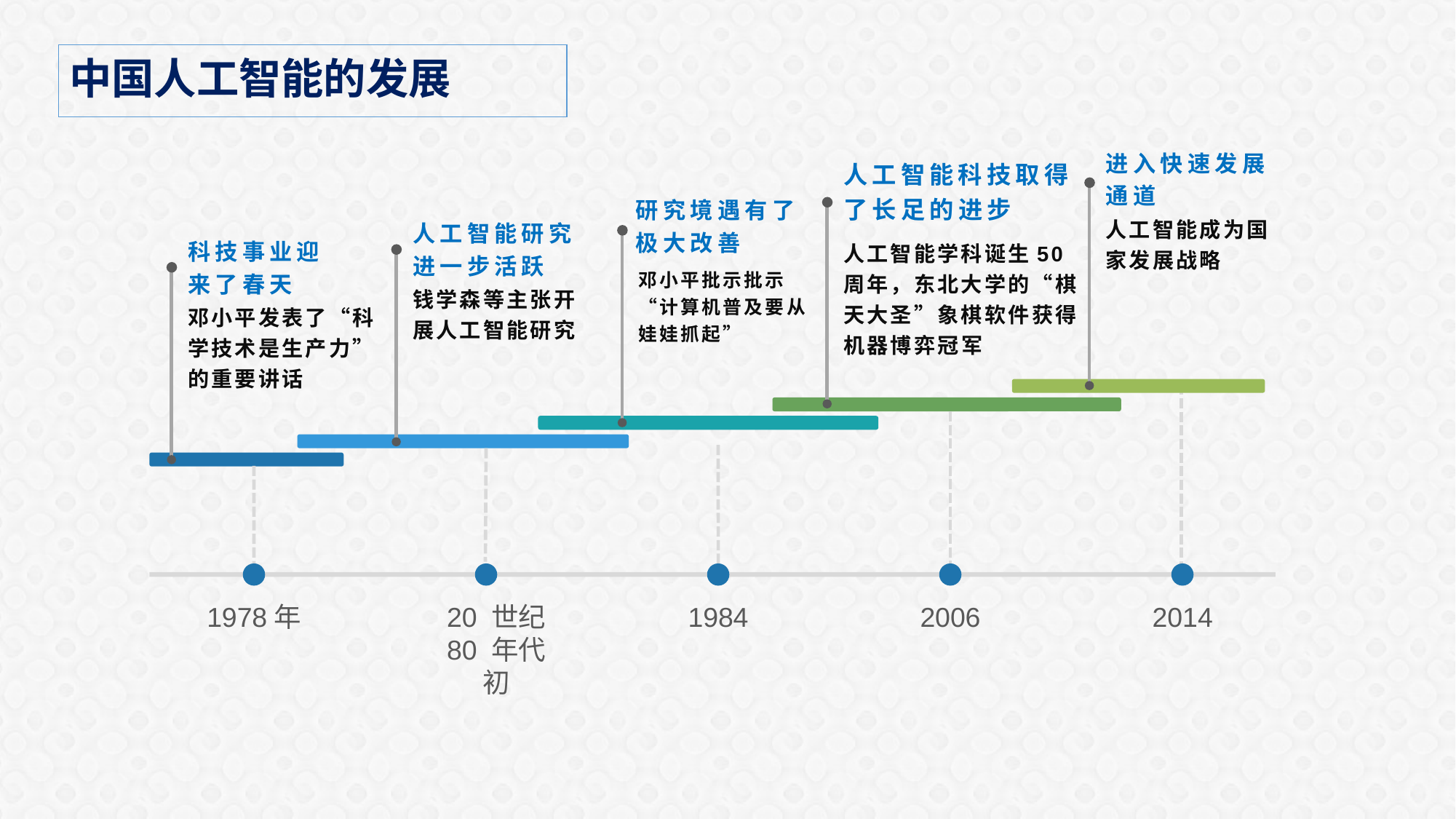

中国人工智能的发展
进入快速发展通道

人工智能科技取得了长足的进步

研究境遇有了极大改善
人工智能成为国家发展战略

人工智能学科诞生50周年，东北大学的“棋天大圣”象棋软件获得机器博弈冠军
人工智能研究进一步活跃

科技事业迎来了春天

邓小平批示批示“计算机普及要从娃娃抓起”
钱学森等主张开展人工智能研究
邓小平发表了“科学技术是生产力”的重要讲话

1978年
20 世纪 80 年代初
1984
2006
2014